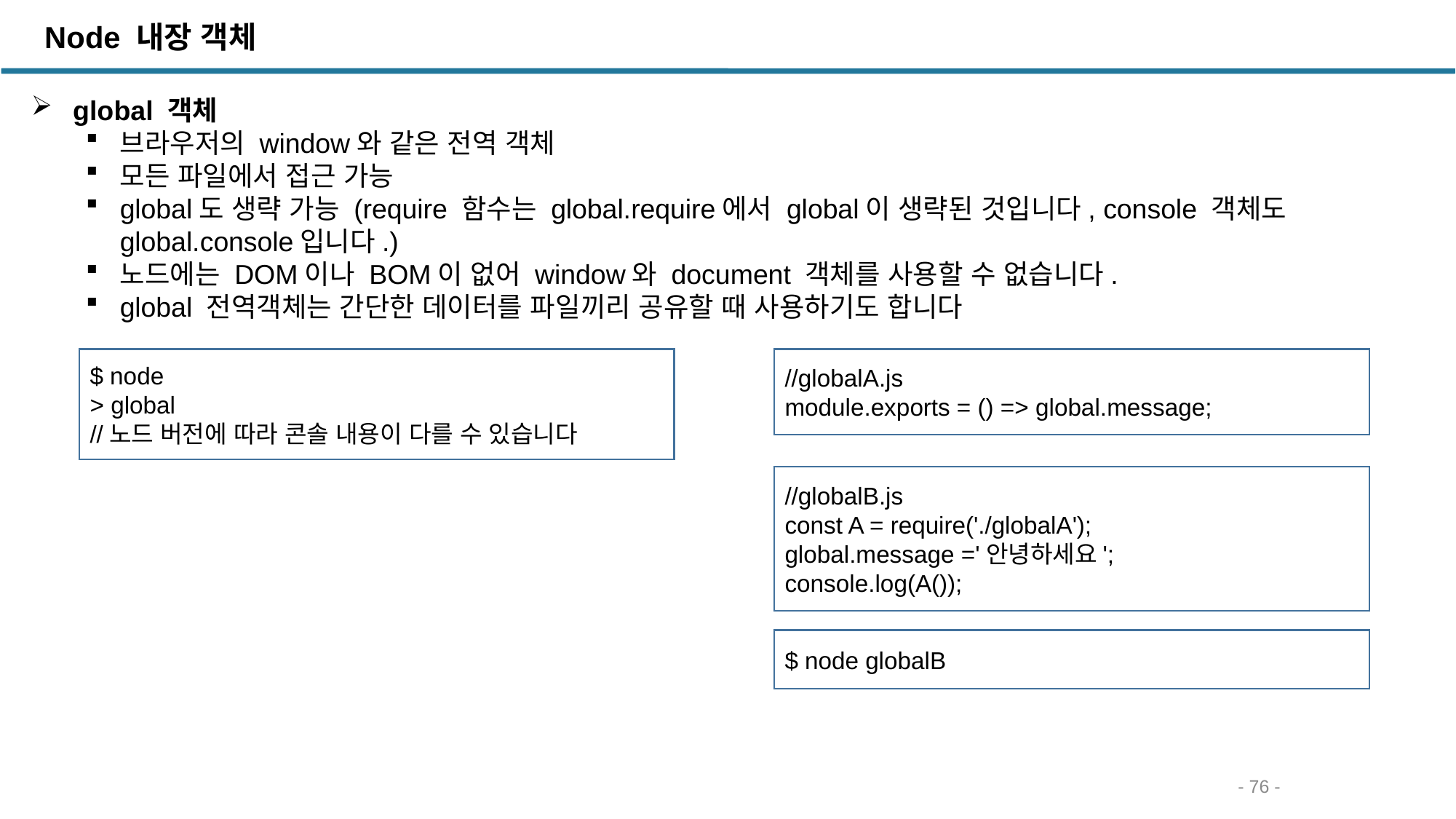

Node 내장 객체
 global 객체
브라우저의 window와 같은 전역 객체
모든 파일에서 접근 가능
global도 생략 가능 (require 함수는 global.require에서 global이 생략된 것입니다, console 객체도  global.console입니다.)
노드에는 DOM이나 BOM이 없어 window와 document 객체를 사용할 수 없습니다.
global 전역객체는 간단한 데이터를 파일끼리 공유할 때 사용하기도 합니다
$ node
> global
//노드 버전에 따라 콘솔 내용이 다를 수 있습니다
//globalA.js
module.exports = () => global.message;
//globalB.js
const A = require('./globalA');
global.message ='안녕하세요';
console.log(A());
$ node globalB
- 76 -